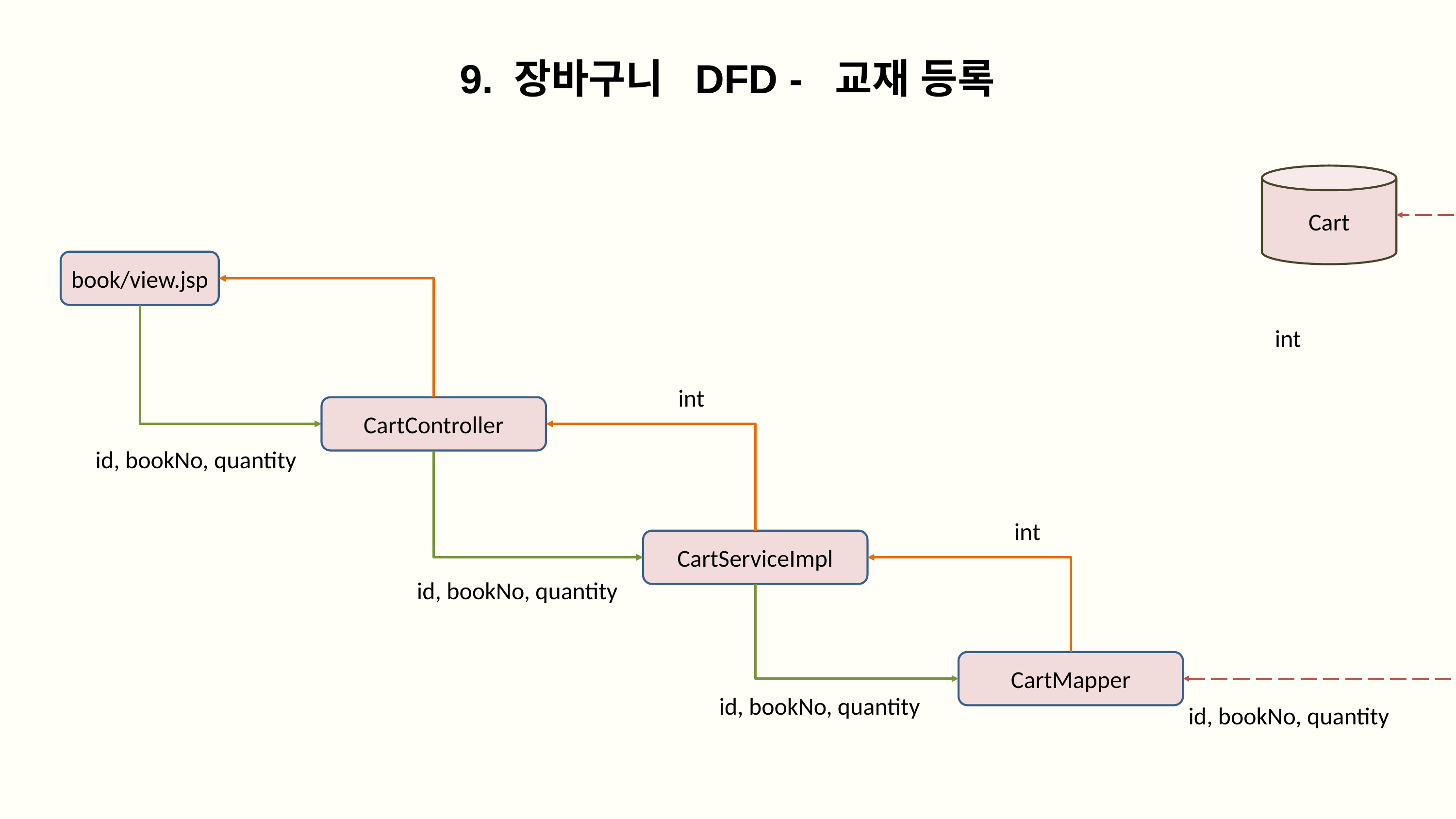

9. 장바구니  DFD -  교재 등록
Cart
book/view.jsp
int
int
CartController
id, bookNo, quantity
int
CartServiceImpl
id, bookNo, quantity
CartMapper
id, bookNo, quantity
id, bookNo, quantity